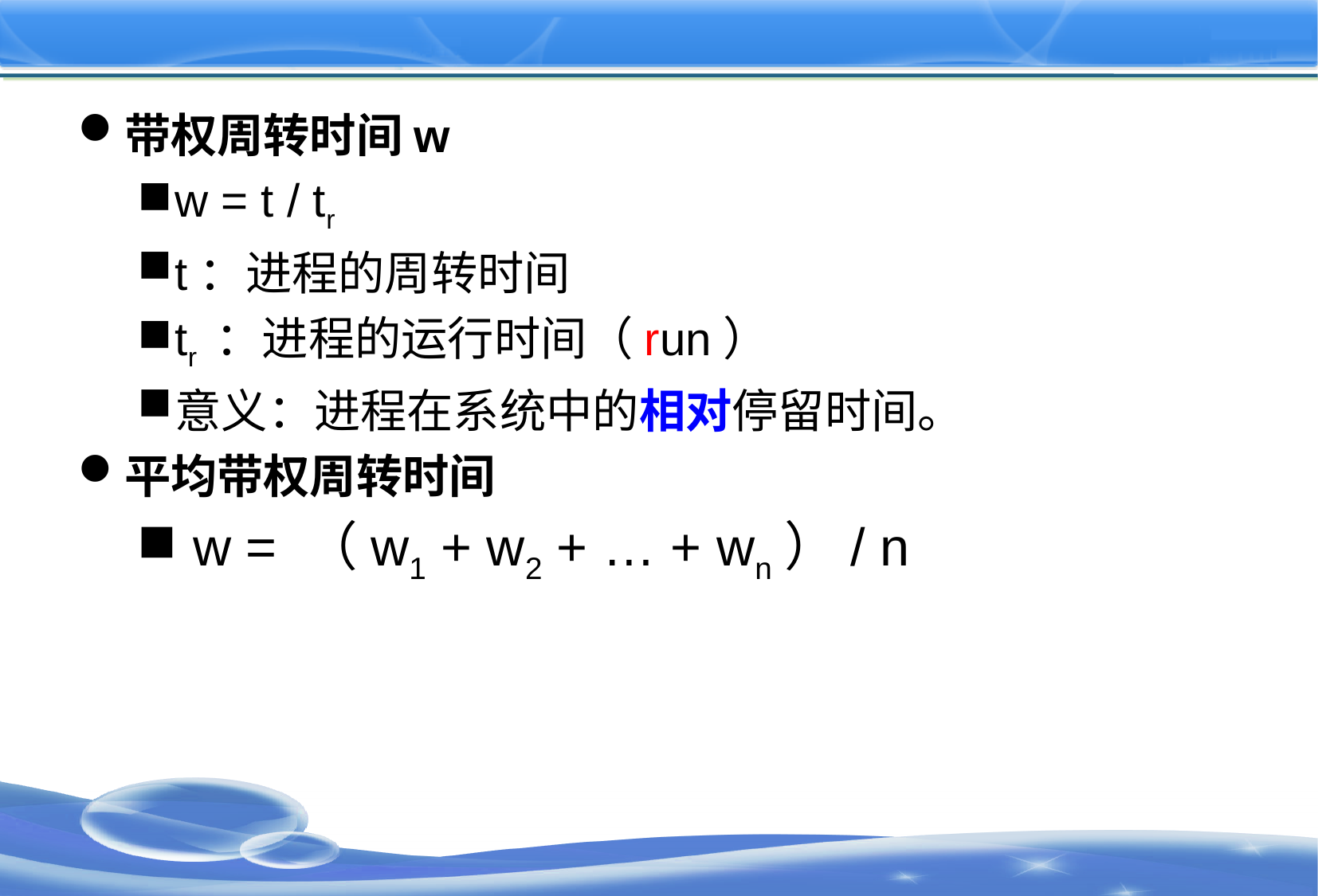

#
带权周转时间w
w = t / tr
t：进程的周转时间
tr ：进程的运行时间（run）
意义：进程在系统中的相对停留时间。
平均带权周转时间
 w = （w1 + w2 + … + wn）/ n